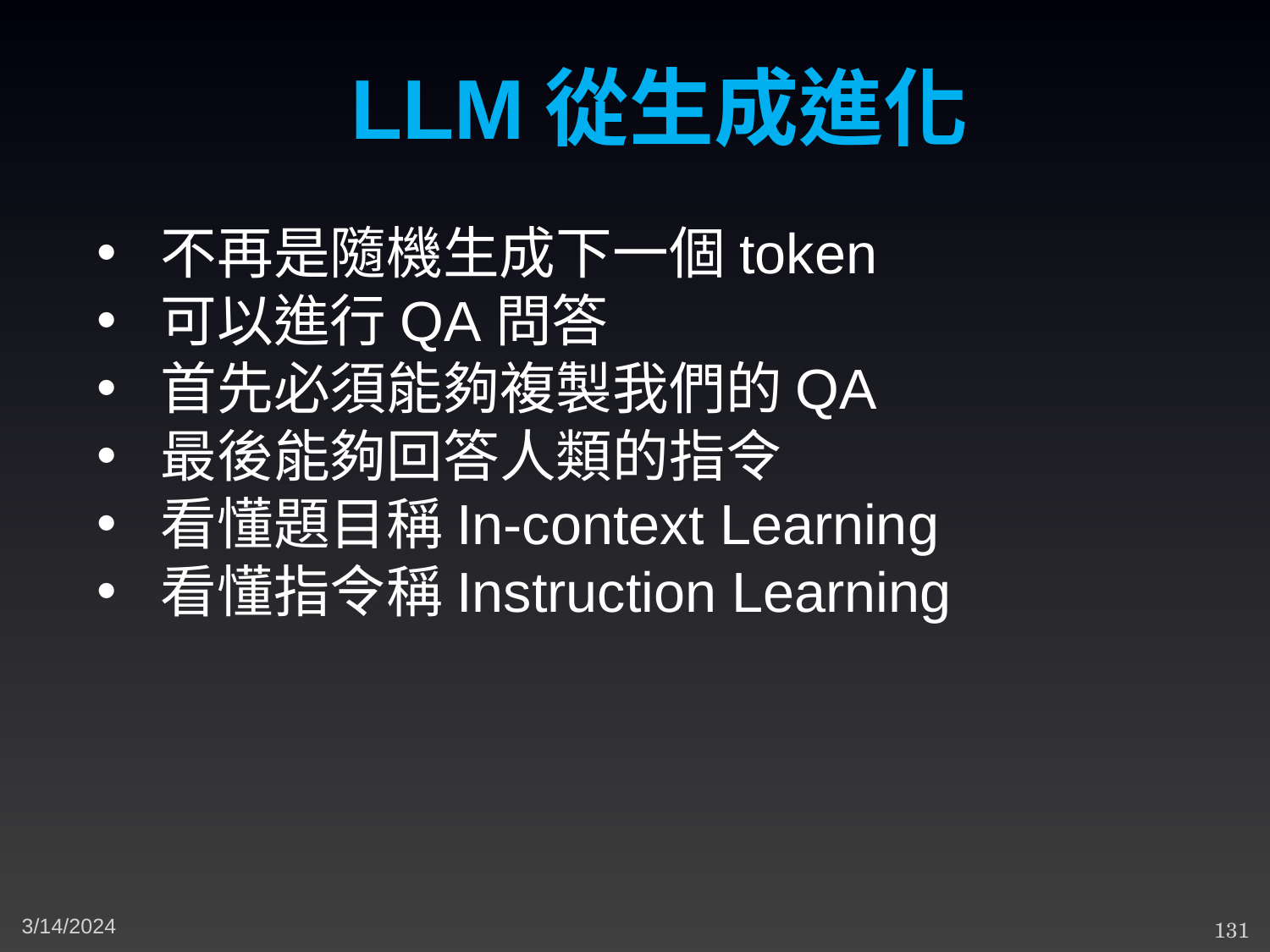

LLM從生成進化
不再是隨機生成下一個token
可以進行QA問答
首先必須能夠複製我們的QA
最後能夠回答人類的指令
看懂題目稱In-context Learning
看懂指令稱Instruction Learning

3/14/2024
131